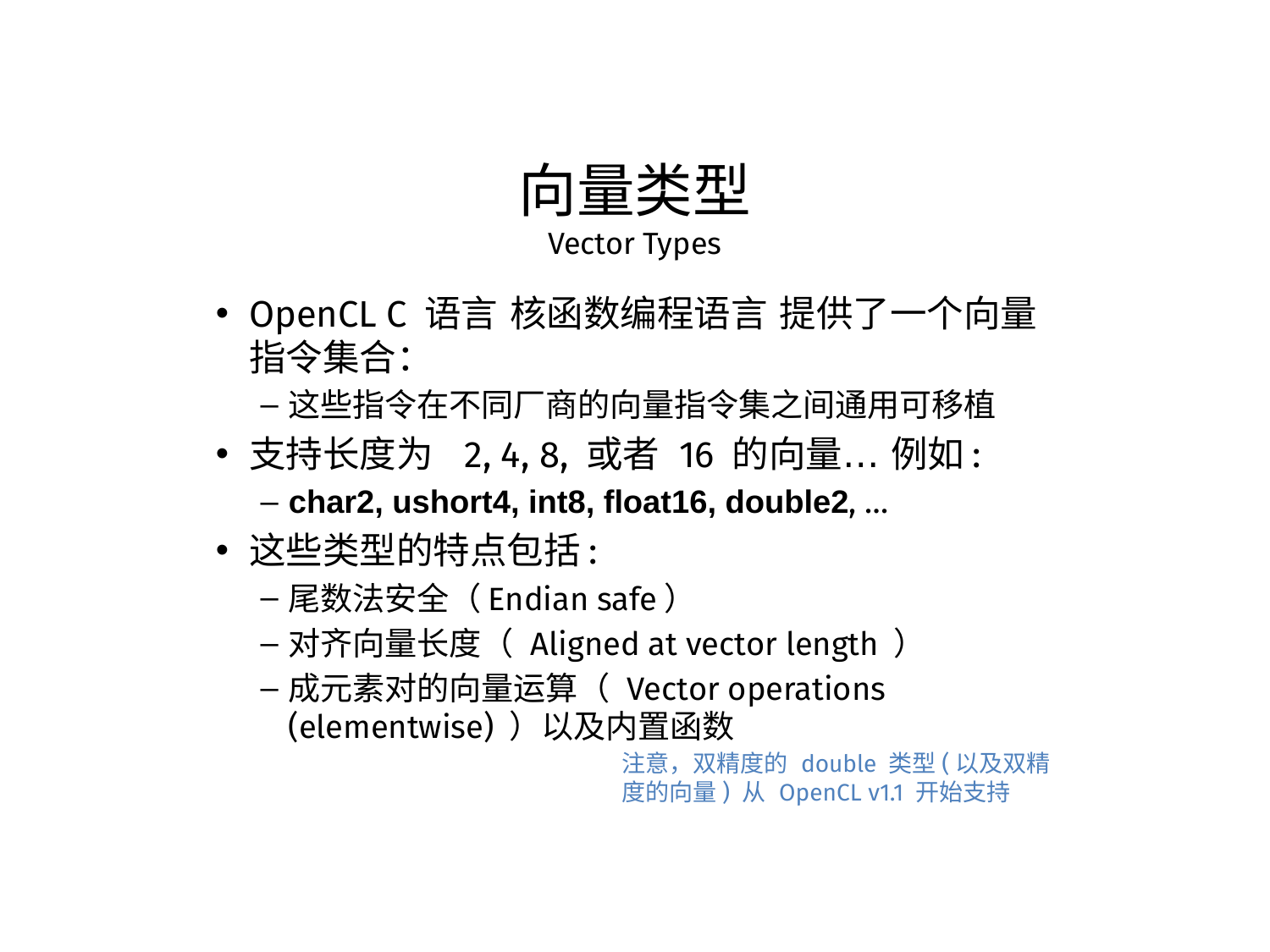

向量类型
Vector Types
OpenCL C 语言 核函数编程语言 提供了一个向量指令集合：
这些指令在不同厂商的向量指令集之间通用可移植
支持长度为  2, 4, 8, 或者 16 的向量… 例如:
char2, ushort4, int8, float16, double2, …
这些类型的特点包括:
尾数法安全（Endian safe）
对齐向量长度（ Aligned at vector length ）
成元素对的向量运算（ Vector operations (elementwise) ）以及内置函数
注意，双精度的 double 类型(以及双精度的向量) 从 OpenCL v1.1 开始支持